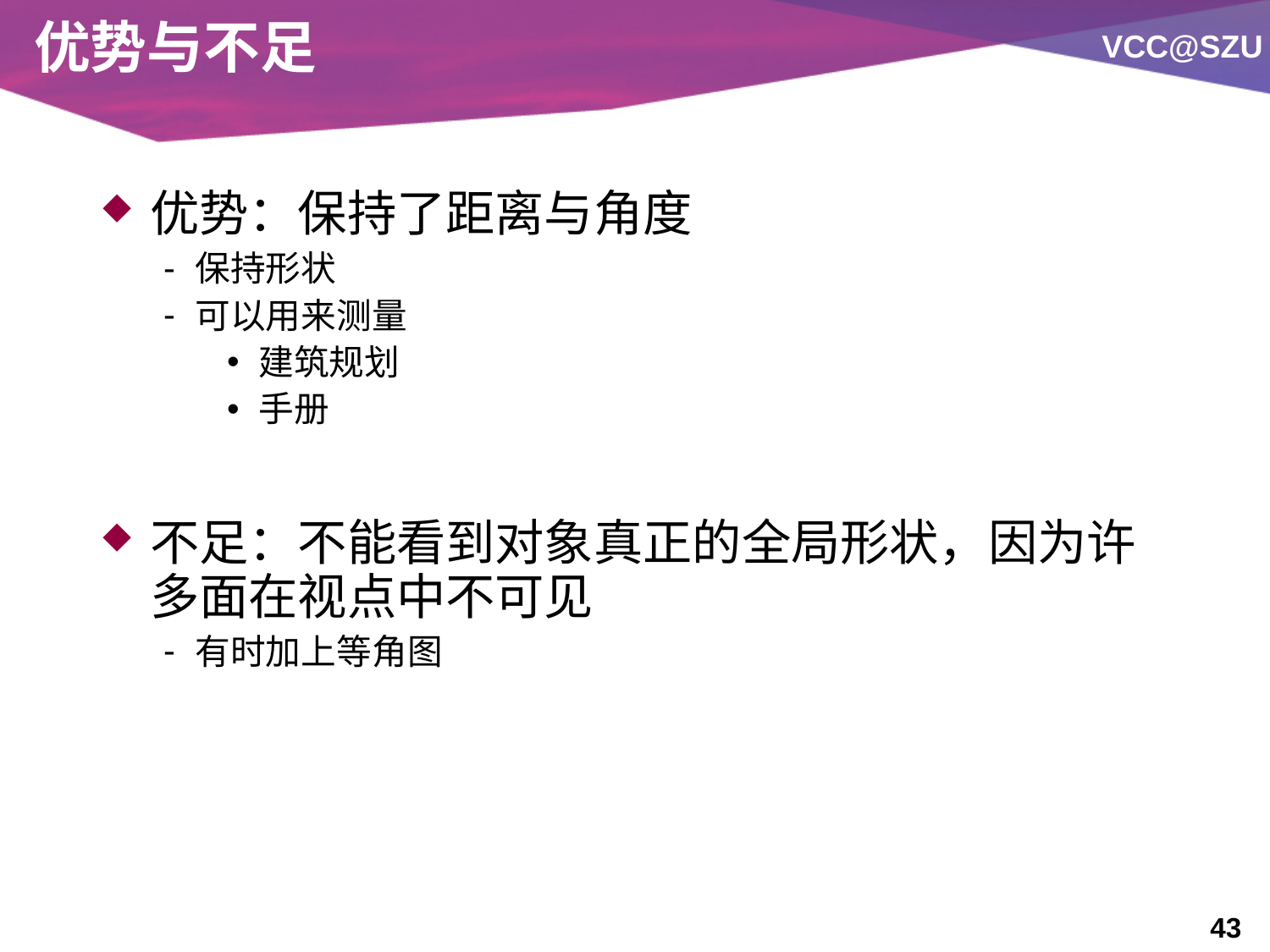

# 优势与不足
优势：保持了距离与角度
保持形状
可以用来测量
建筑规划
手册

不足：不能看到对象真正的全局形状，因为许多面在视点中不可见
有时加上等角图

43